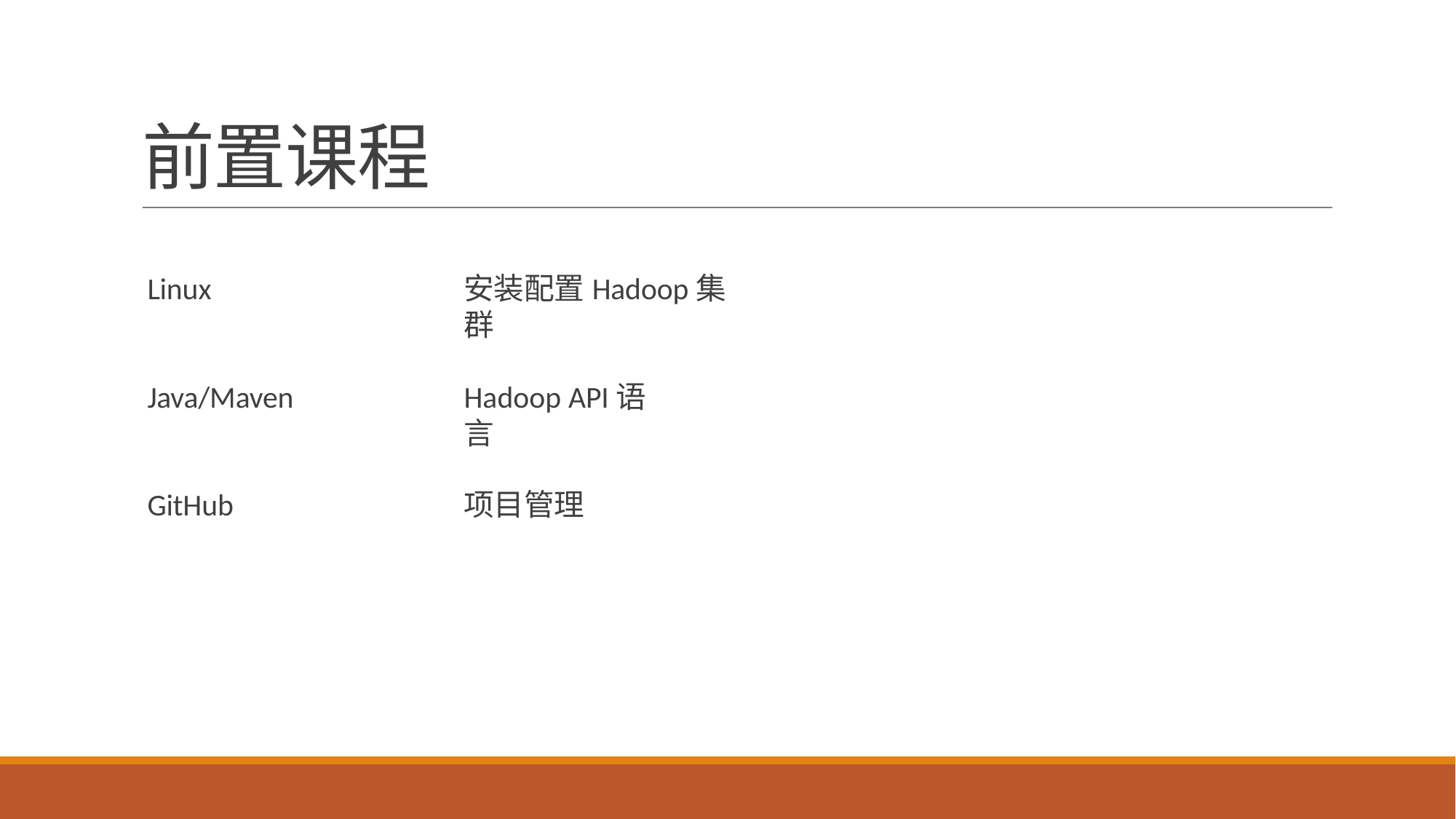

# 前置课程
Linux
安装配置Hadoop集群
Java/Maven
Hadoop API语言
GitHub
项目管理